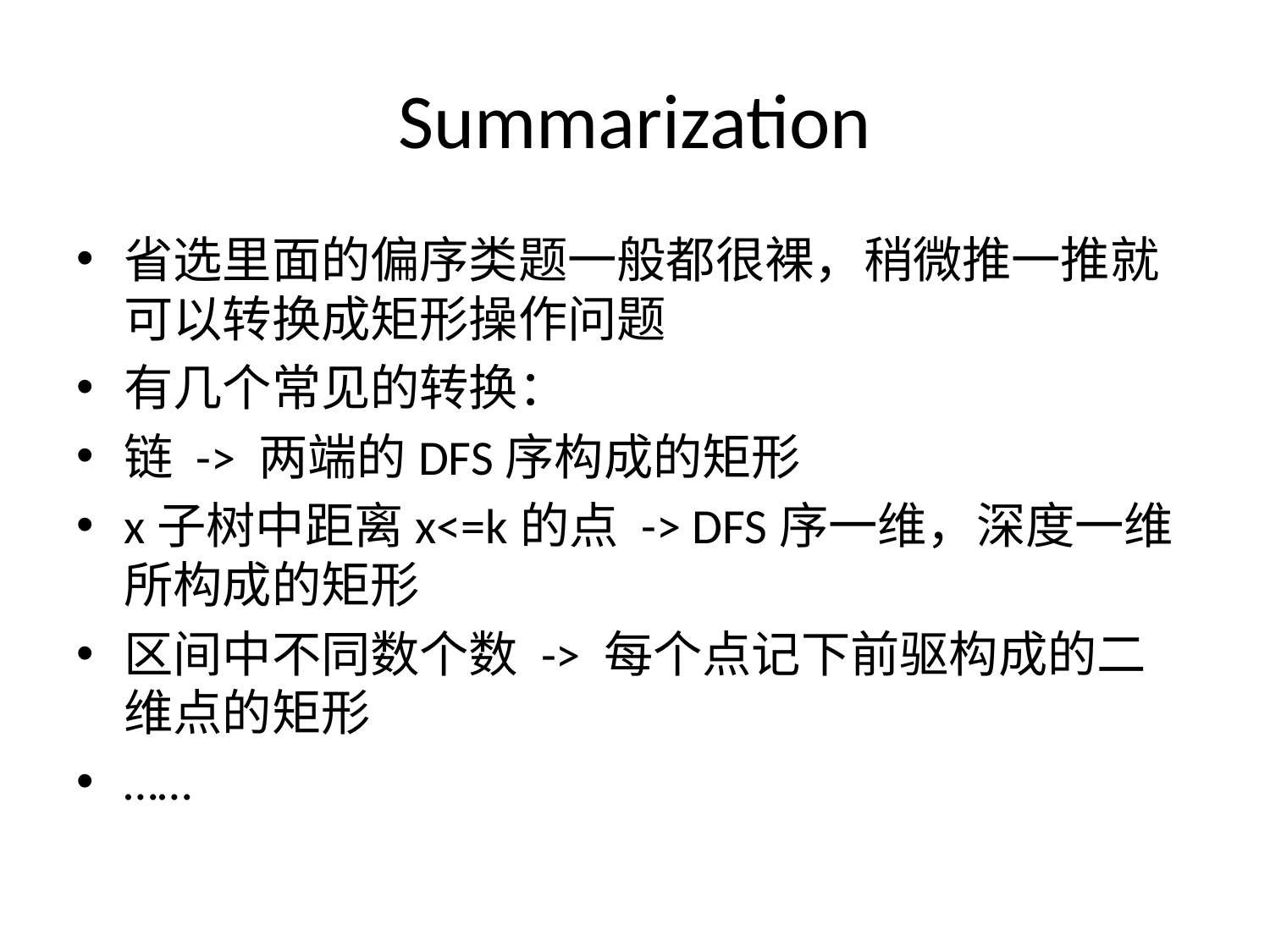

# Summarization
省选里面的偏序类题一般都很裸，稍微推一推就可以转换成矩形操作问题
有几个常见的转换：
链 -> 两端的DFS序构成的矩形
x子树中距离x<=k的点 -> DFS序一维，深度一维所构成的矩形
区间中不同数个数 -> 每个点记下前驱构成的二维点的矩形
……